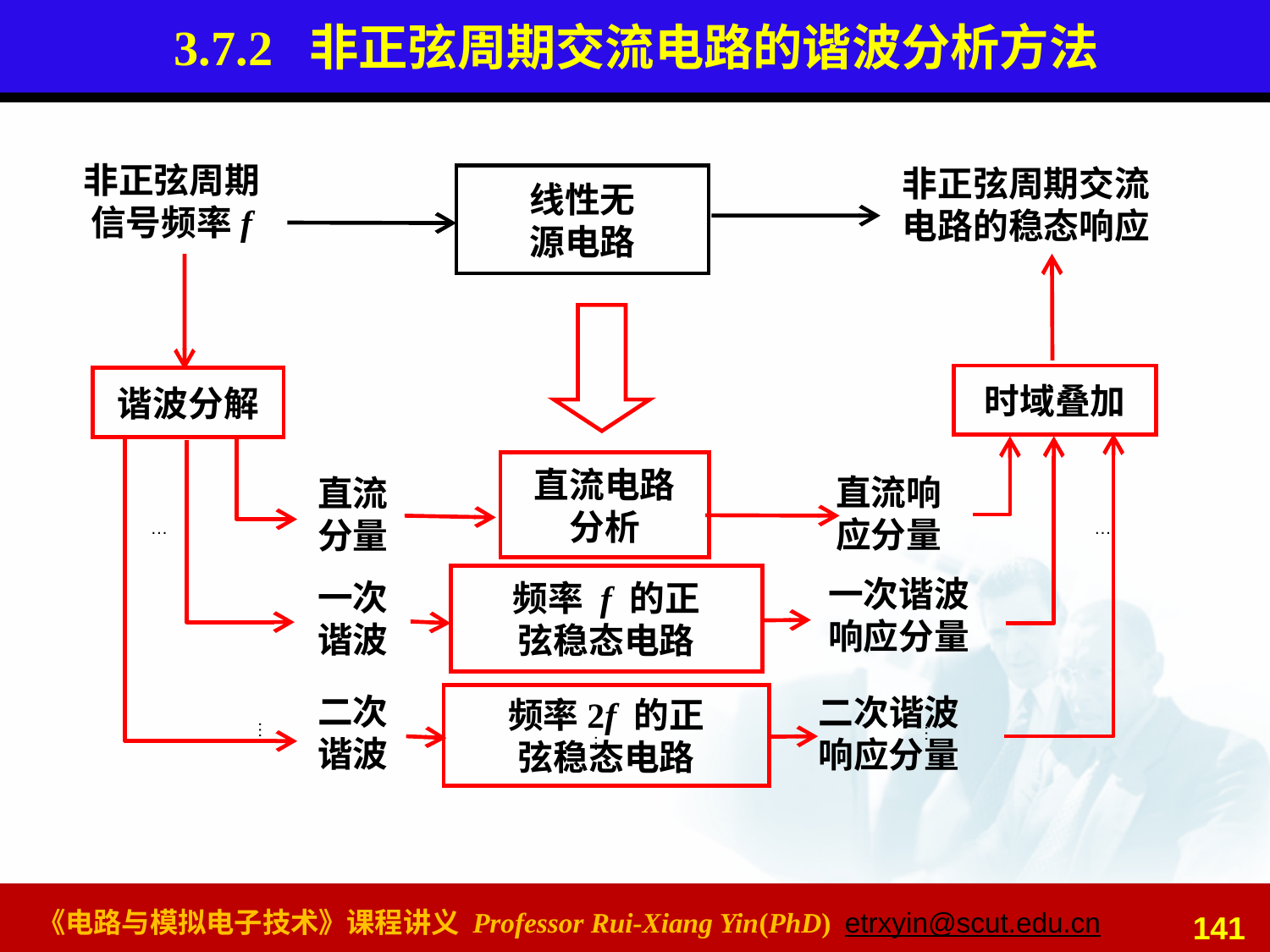

# 3.7.2  非正弦周期交流电路的谐波分析方法
非正弦周期
信号频率f
非正弦周期交流
电路的稳态响应
线性无
源电路

时域叠加
谐波分解

直流电路
分析

直流响
应分量
直流
分量
…
…

频率 f 的正
弦稳态电路
一次谐波
响应分量
一次
谐波

频率2f 的正
弦稳态电路
…
二次
谐波
二次谐波
响应分量
…
…

141